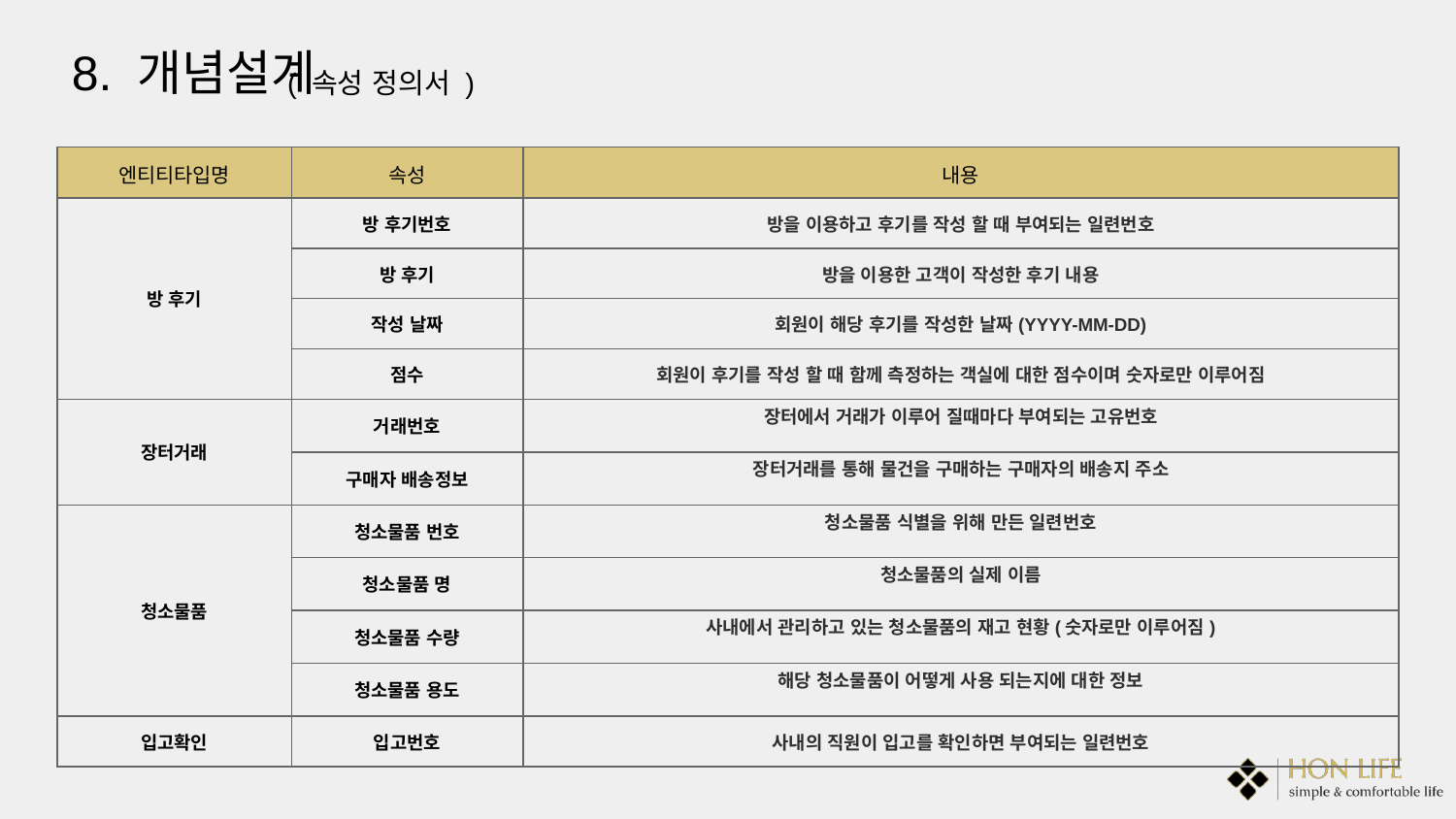

8. 개념설계
( 속성 정의서 )

| 엔티티타입명 | 속성 | 내용 |  |  |
| --- | --- | --- | --- | --- |
| 방 후기 | 방 후기번호 | 방을 이용하고 후기를 작성 할 때 부여되는 일련번호 |  |  |
|  | 방 후기 | 방을 이용한 고객이 작성한 후기 내용 |  |  |
|  | 작성 날짜 | 회원이 해당 후기를 작성한 날짜(YYYY-MM-DD) |  |  |
|  | 점수 | 회원이 후기를 작성 할 때 함께 측정하는 객실에 대한 점수이며 숫자로만 이루어짐 |  |  |
| 장터거래 | 거래번호 | 장터에서 거래가 이루어 질때마다 부여되는 고유번호 |  |  |
|  | 구매자 배송정보 | 장터거래를 통해 물건을 구매하는 구매자의 배송지 주소 |  |  |
| 청소물품 | 청소물품 번호 | 청소물품 식별을 위해 만든 일련번호 |  |  |
|  | 청소물품 명 | 청소물품의 실제 이름 |  |  |
|  | 청소물품 수량 | 사내에서 관리하고 있는 청소물품의 재고 현황(숫자로만 이루어짐) |  |  |
|  | 청소물품 용도 | 해당 청소물품이 어떻게 사용 되는지에 대한 정보 |  |  |
| 입고확인 | 입고번호 | 사내의 직원이 입고를 확인하면 부여되는 일련번호 |  |  |